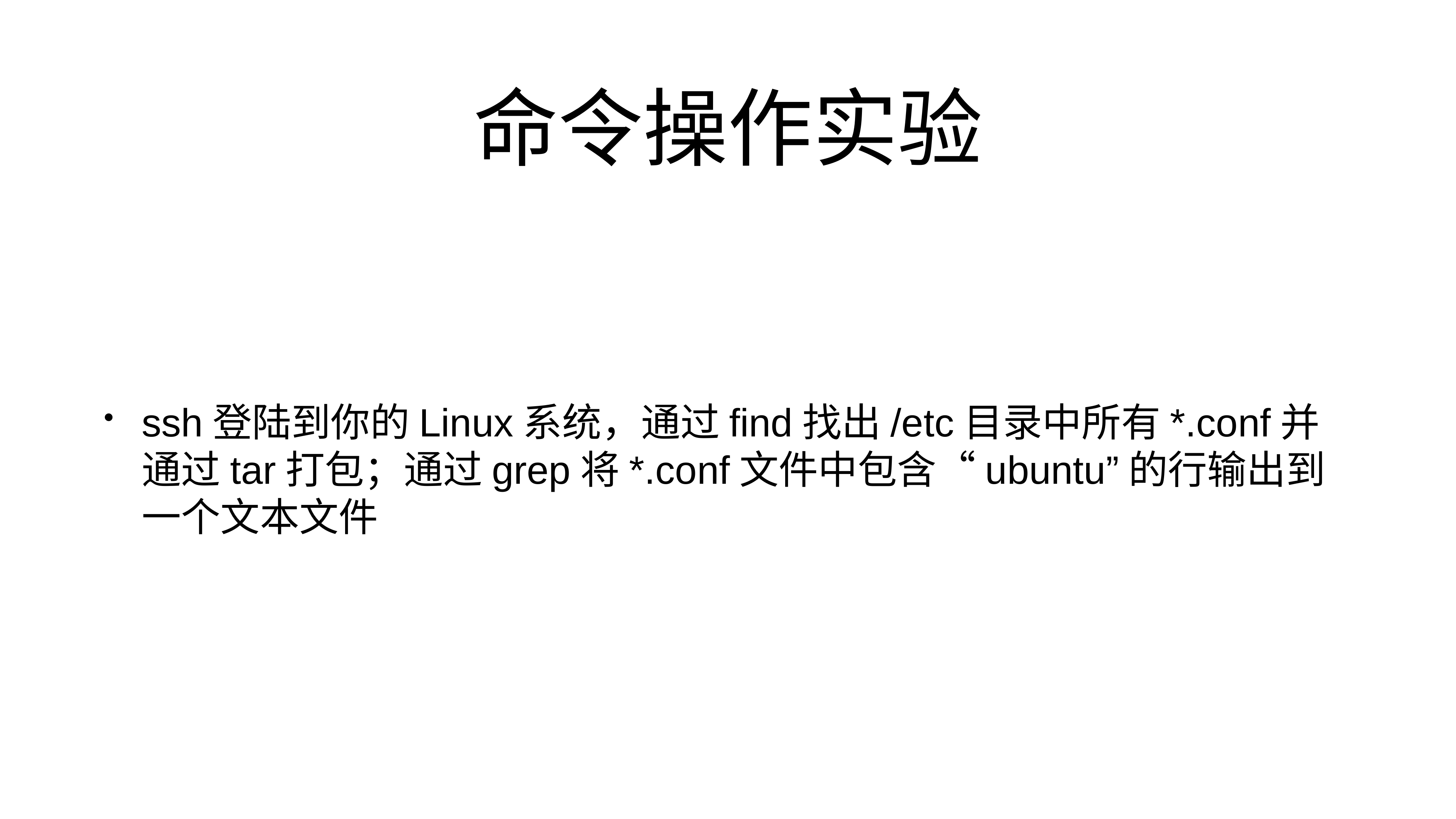

# 命令操作实验
ssh登陆到你的Linux系统，通过find找出/etc目录中所有*.conf并通过tar打包；通过grep将*.conf文件中包含“ubuntu”的行输出到一个文本文件